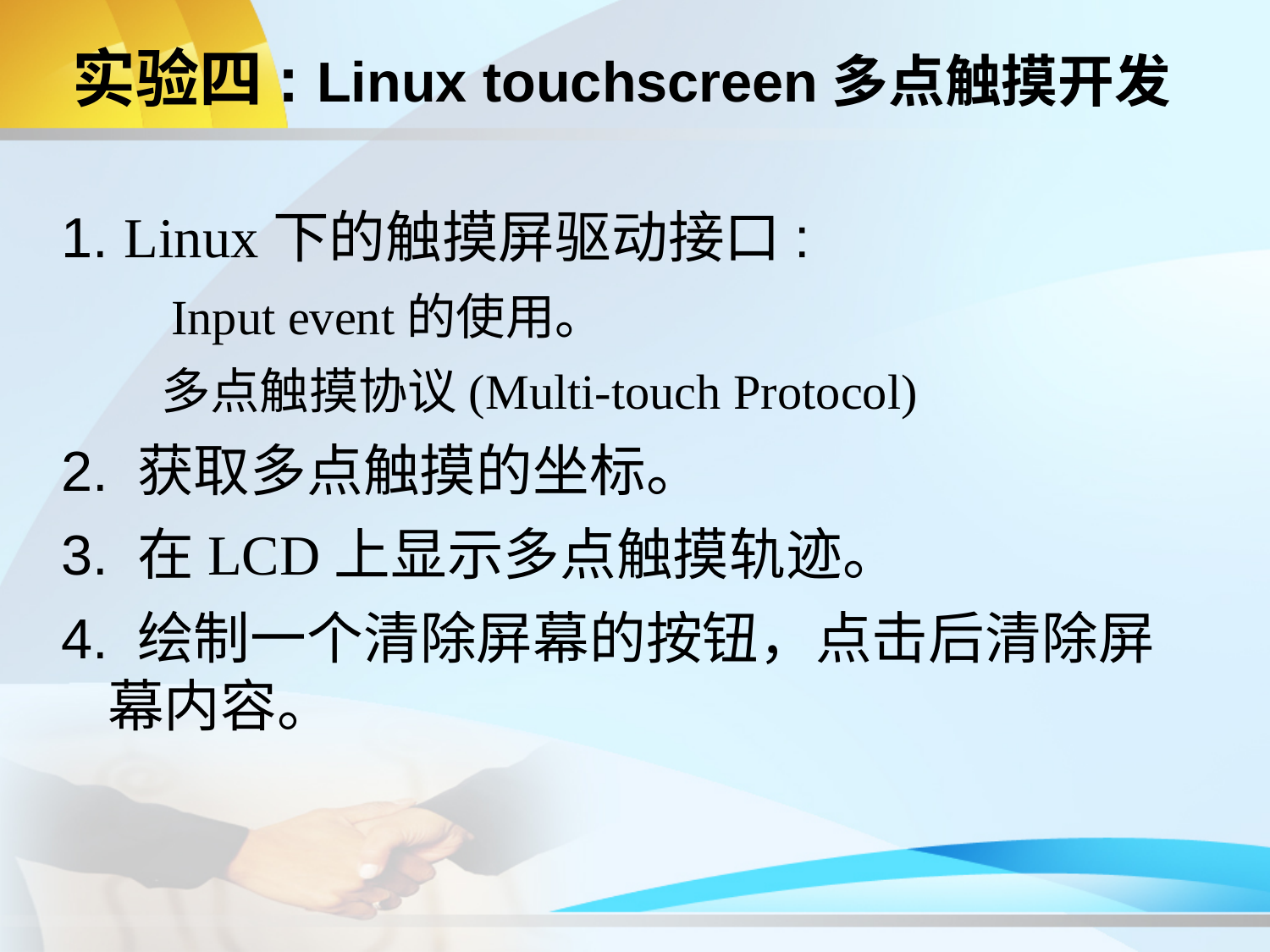

# 实验四: Linux touchscreen多点触摸开发
1. Linux下的触摸屏驱动接口:
        Input event的使用。
        多点触摸协议(Multi-touch Protocol)
2. 获取多点触摸的坐标。
3. 在LCD上显示多点触摸轨迹。
4. 绘制一个清除屏幕的按钮，点击后清除屏幕内容。